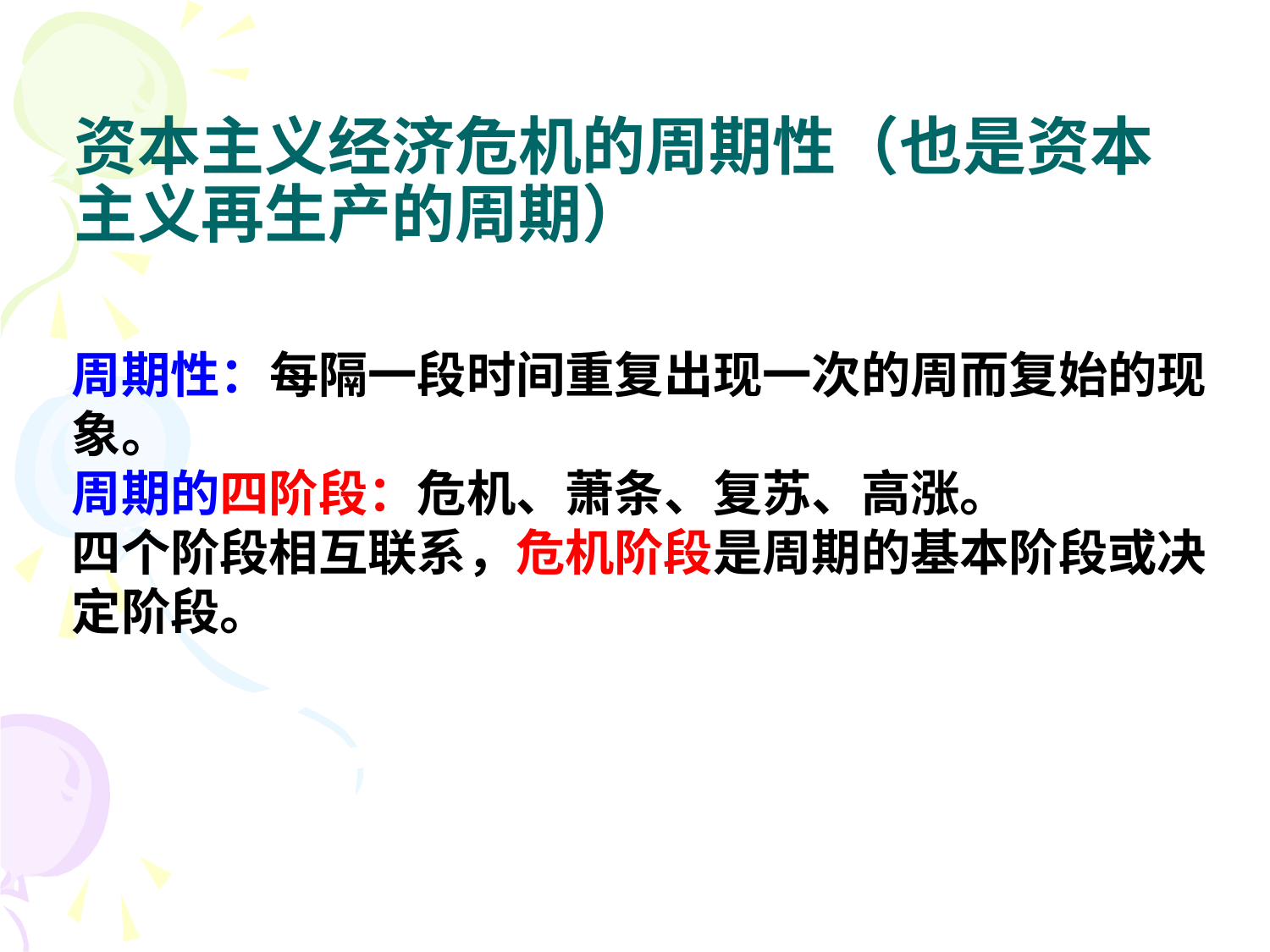

# 资本主义经济危机的周期性（也是资本主义再生产的周期）
周期性：每隔一段时间重复出现一次的周而复始的现象。
周期的四阶段：危机、萧条、复苏、高涨。
四个阶段相互联系，危机阶段是周期的基本阶段或决定阶段。